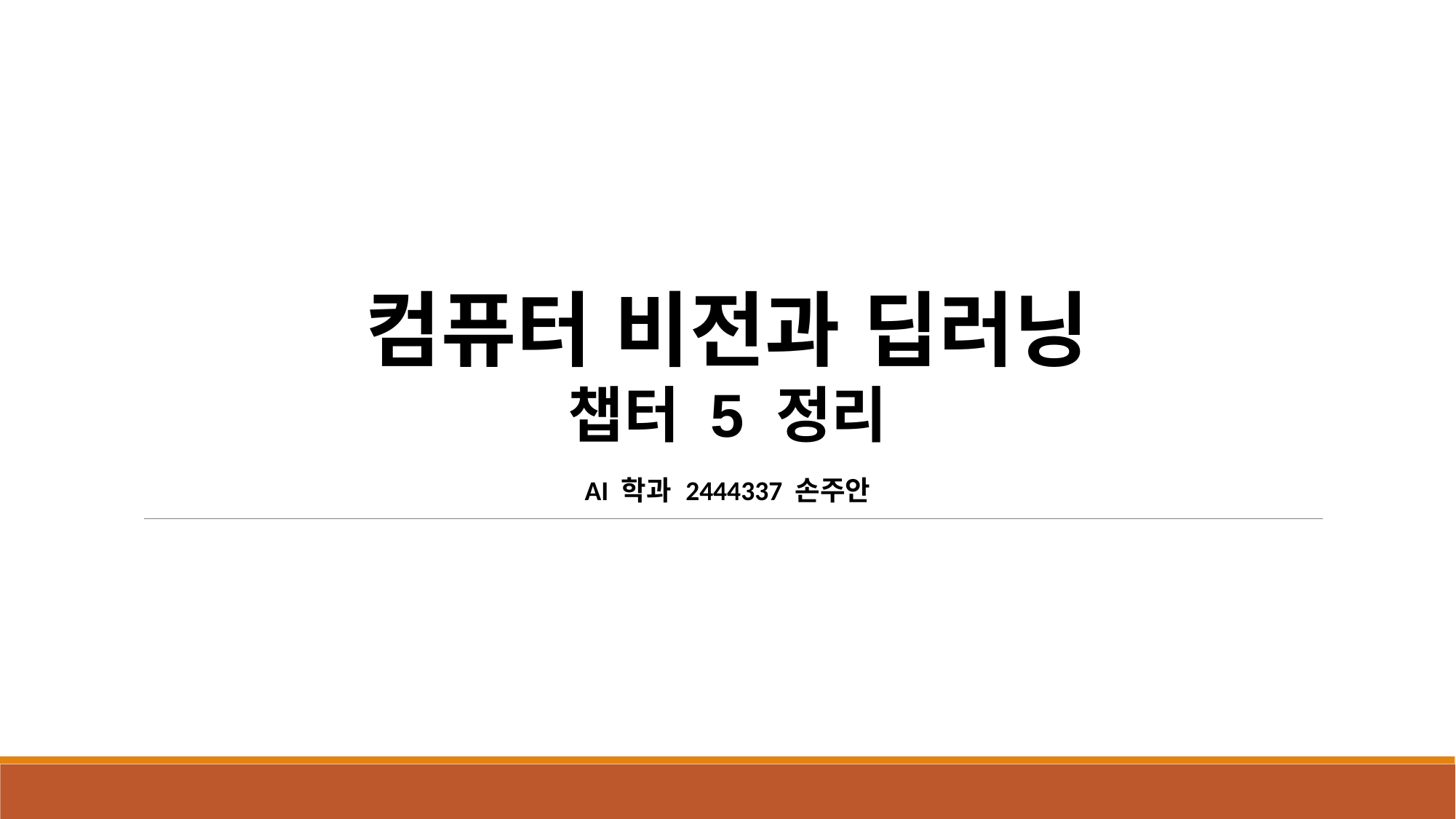

컴퓨터 비전과 딥러닝
챕터 5 정리
AI 학과 2444337 손주안